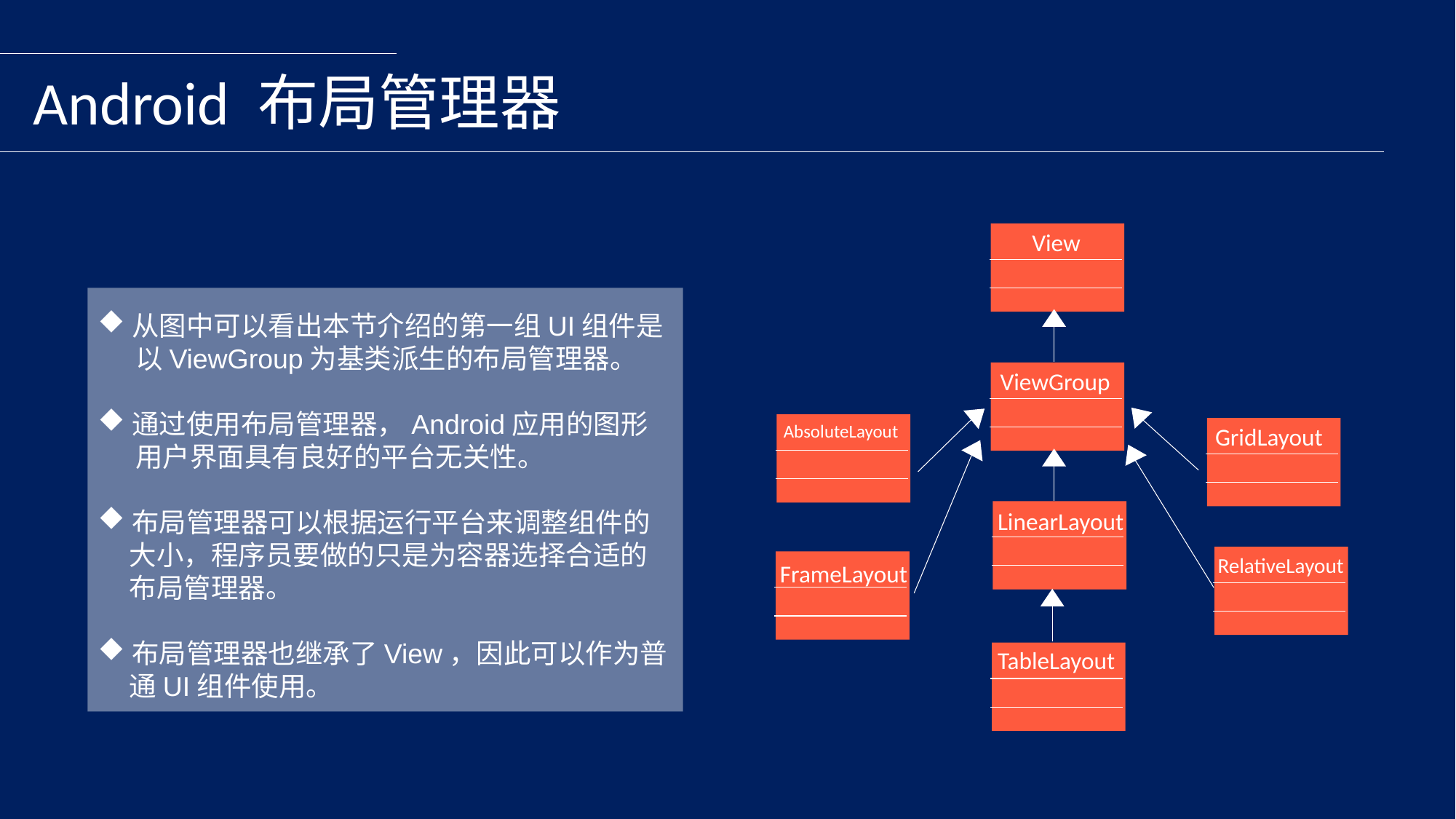

Android 布局管理器
View

ViewGroup

AbsoluteLayout

GridLayout

LinearLayout

RelativeLayout

FrameLayout

TableLayout

从图中可以看出本节介绍的第一组UI组件是
     以ViewGroup为基类派生的布局管理器。

通过使用布局管理器，Android应用的图形
     用户界面具有良好的平台无关性。

布局管理器可以根据运行平台来调整组件的
    大小，程序员要做的只是为容器选择合适的
    布局管理器。

布局管理器也继承了View，因此可以作为普
    通UI组件使用。